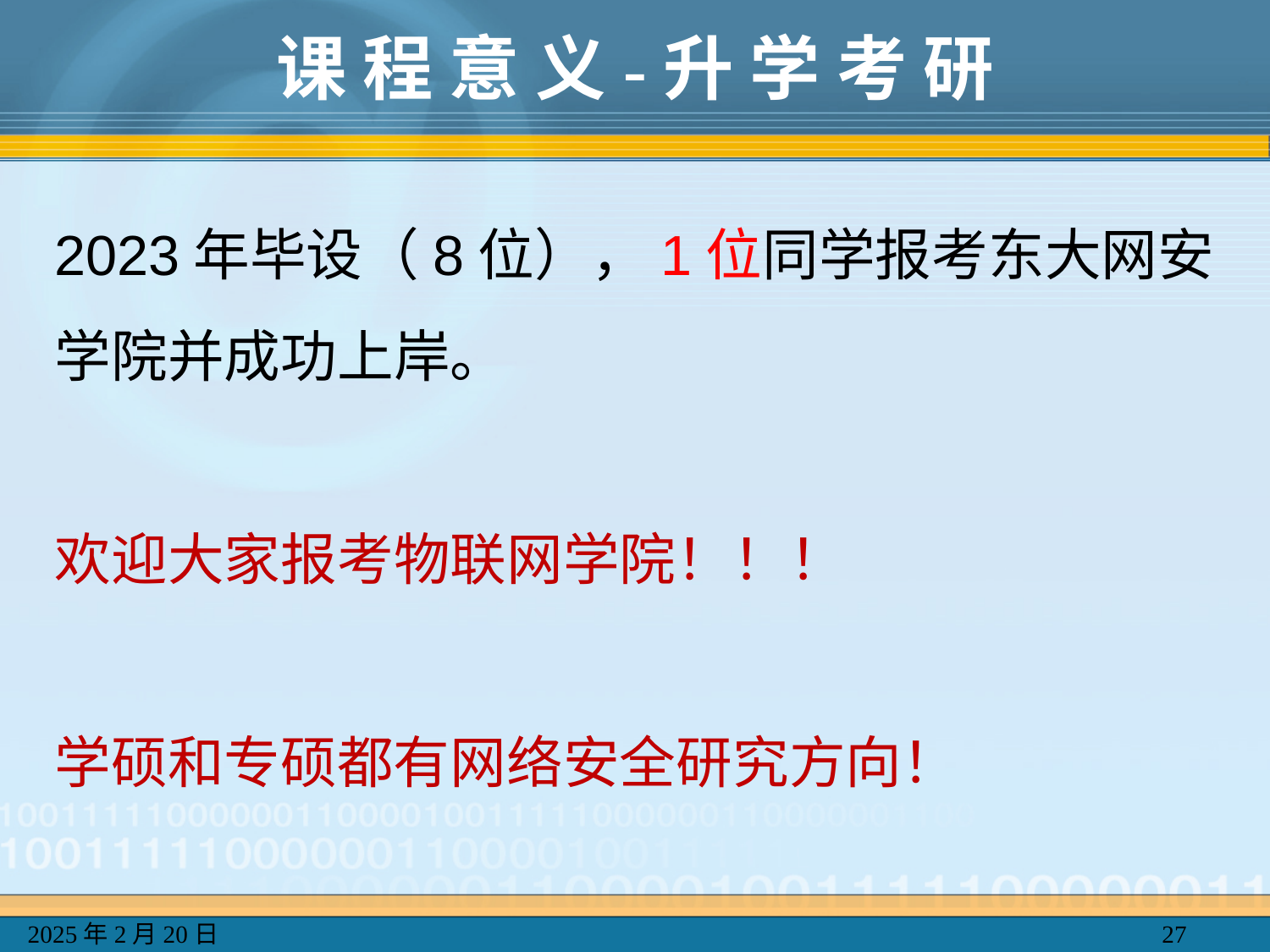

# 课 程 意 义-升 学 考 研
2023年毕设（8位），1位同学报考东大网安学院并成功上岸。

欢迎大家报考物联网学院！！！

学硕和专硕都有网络安全研究方向！

2025年2月20日
27